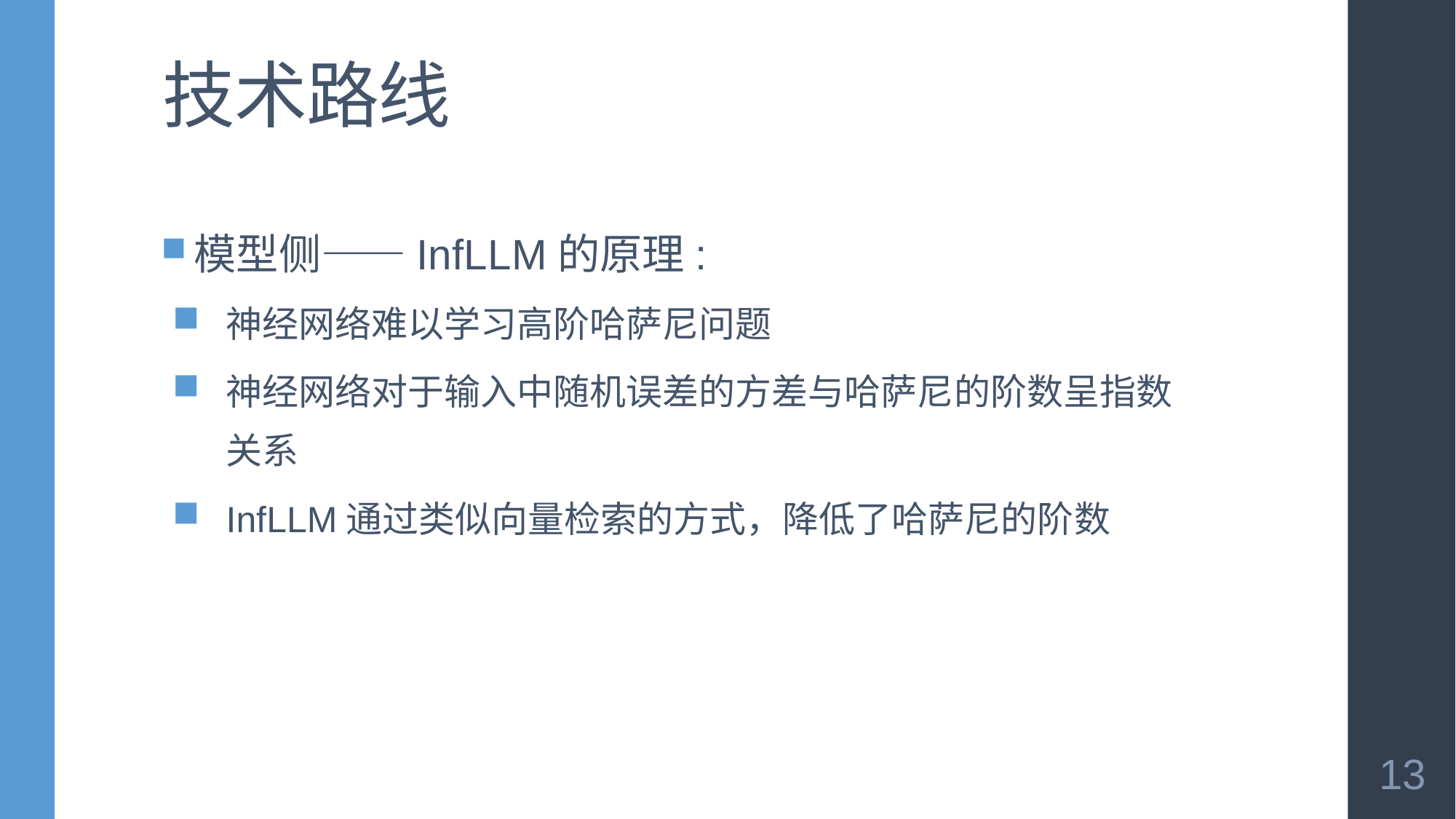

# 技术路线
模型侧——InfLLM的原理:
神经网络难以学习高阶哈萨尼问题
神经网络对于输入中随机误差的方差与哈萨尼的阶数呈指数关系
InfLLM通过类似向量检索的方式，降低了哈萨尼的阶数

13